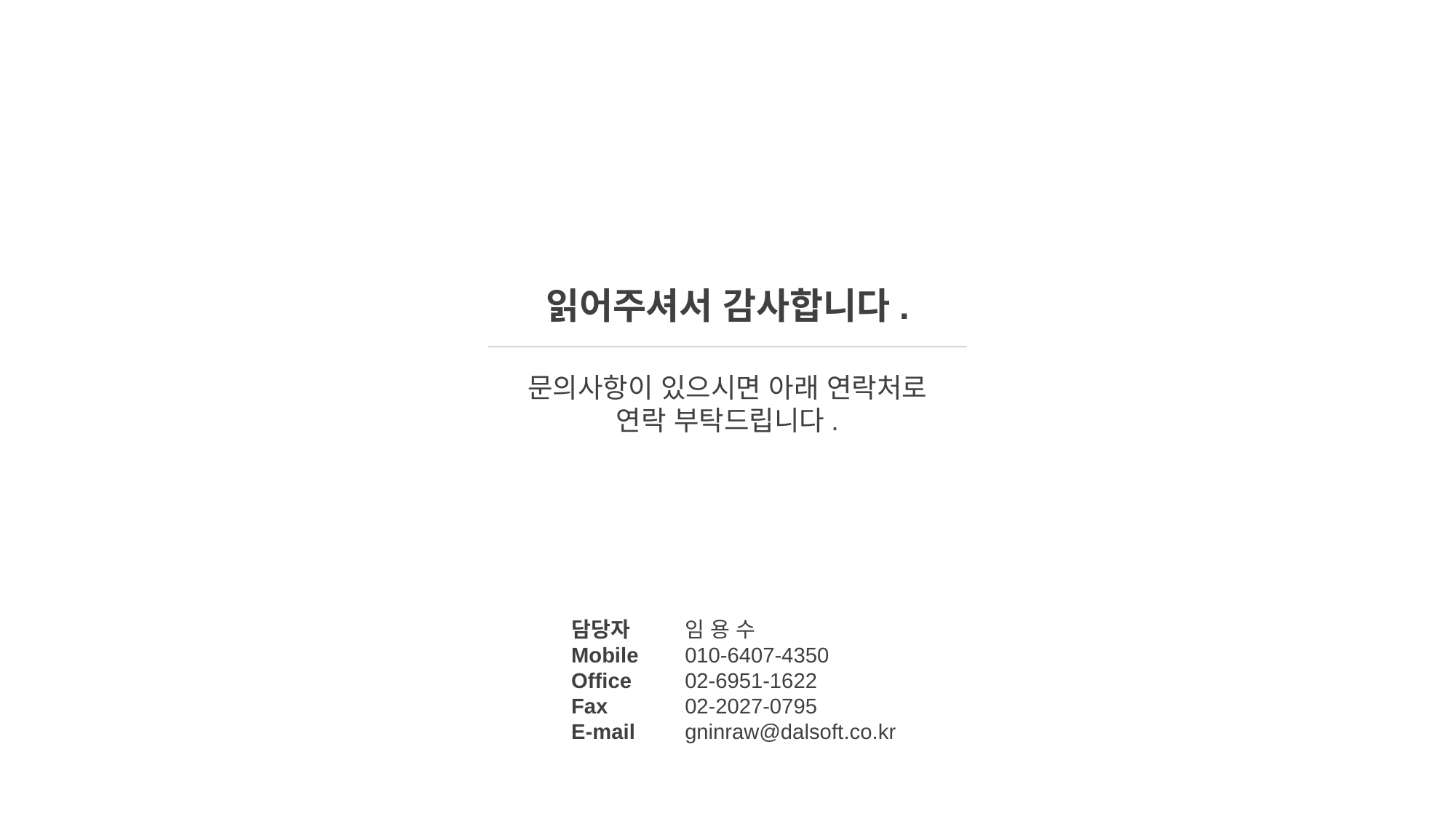

읽어주셔서 감사합니다.
문의사항이 있으시면 아래 연락처로
연락 부탁드립니다.
담당자
Mobile
Office
Fax
E-mail
임 용 수
010-6407-4350
02-6951-1622
02-2027-0795
gninraw@dalsoft.co.kr